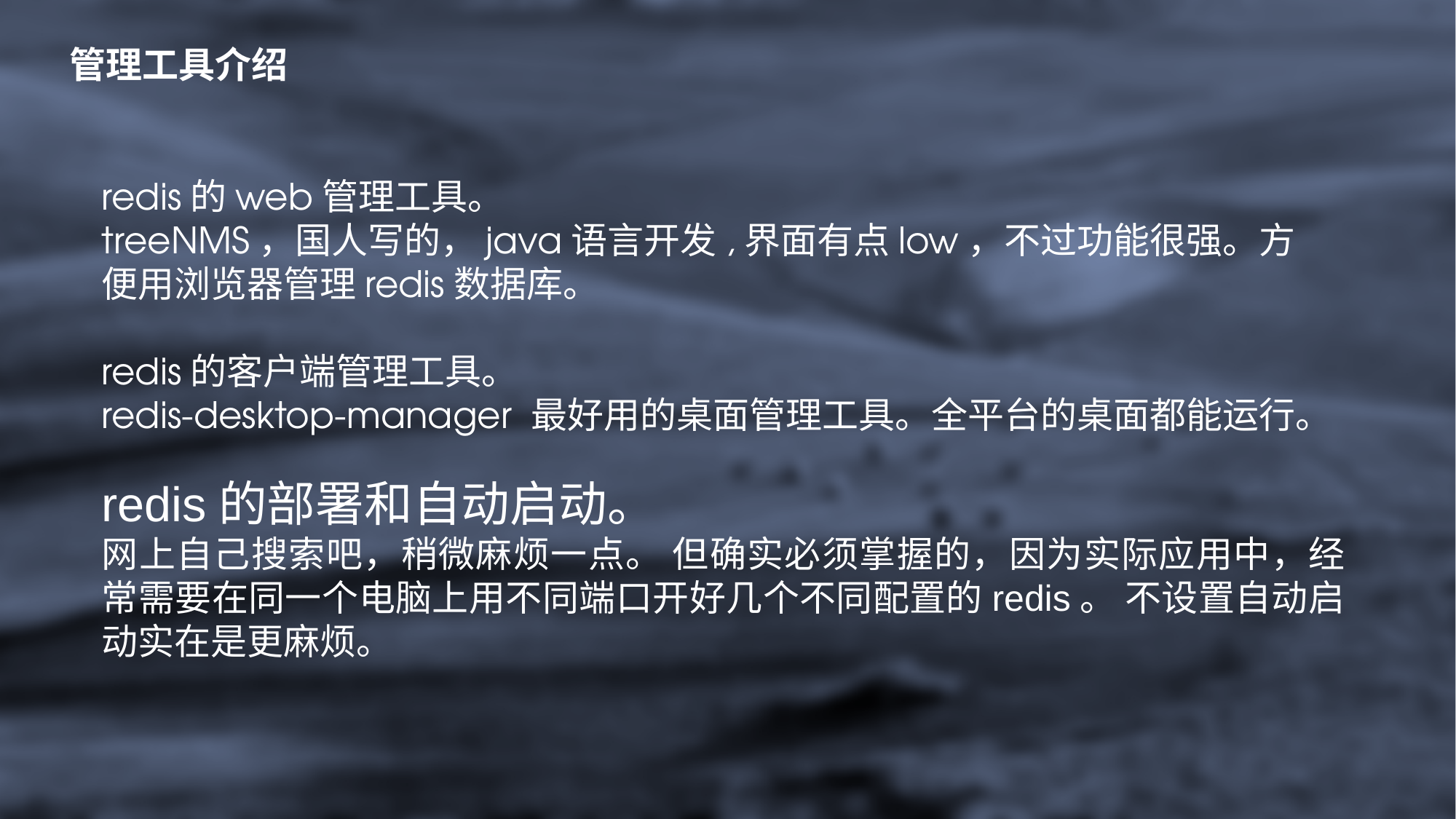

管理工具介绍
redis的web管理工具。
treeNMS，国人写的，java语言开发,界面有点low，不过功能很强。方便用浏览器管理redis数据库。

redis的客户端管理工具。
redis-desktop-manager 最好用的桌面管理工具。全平台的桌面都能运行。
redis的部署和自动启动。
网上自己搜索吧，稍微麻烦一点。 但确实必须掌握的，因为实际应用中，经常需要在同一个电脑上用不同端口开好几个不同配置的redis。 不设置自动启动实在是更麻烦。